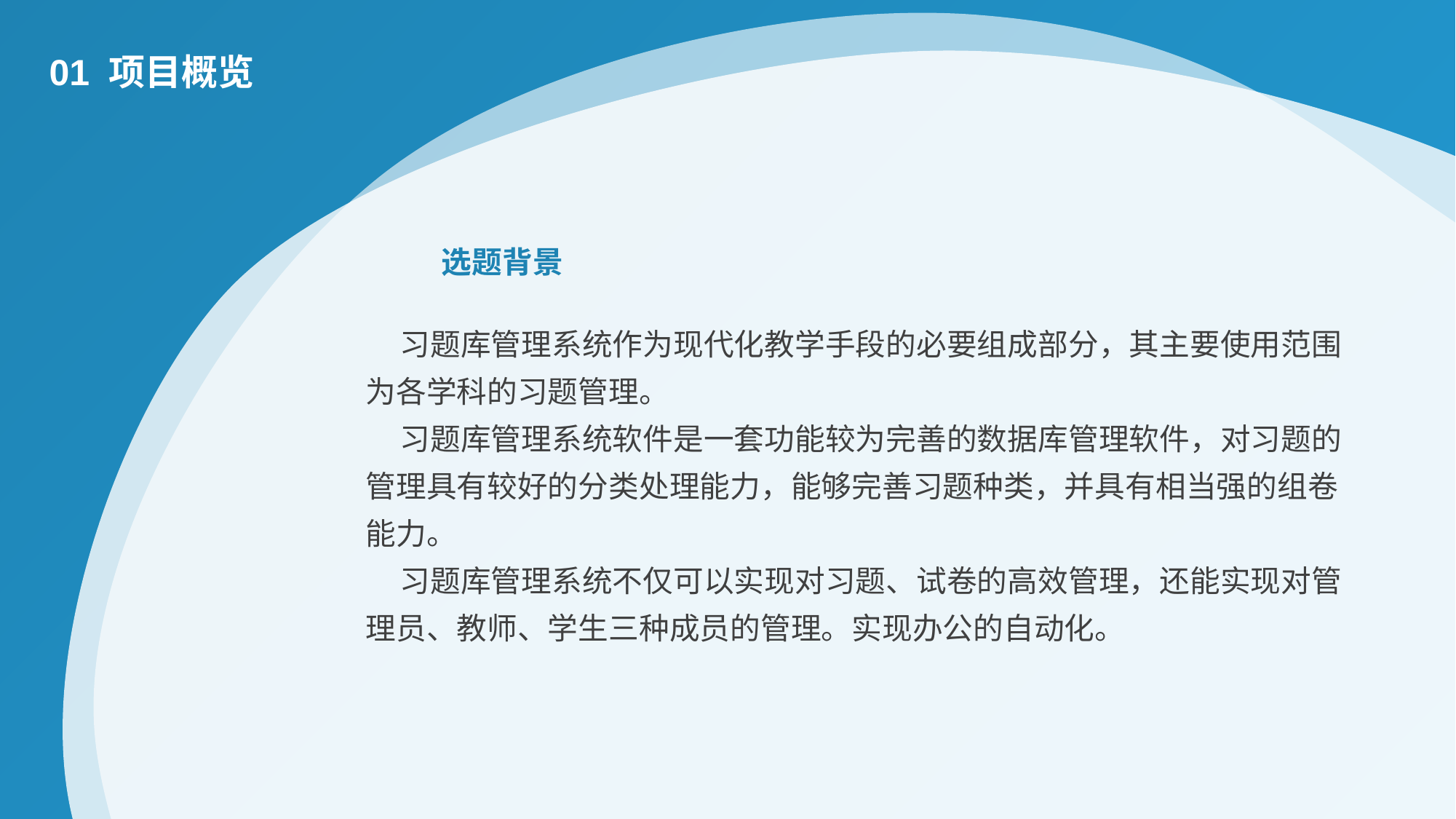

01 项目概览
选题背景
    习题库管理系统作为现代化教学手段的必要组成部分，其主要使用范围为各学科的习题管理。
    习题库管理系统软件是一套功能较为完善的数据库管理软件，对习题的管理具有较好的分类处理能力，能够完善习题种类，并具有相当强的组卷能力。
    习题库管理系统不仅可以实现对习题、试卷的高效管理，还能实现对管理员、教师、学生三种成员的管理。实现办公的自动化。